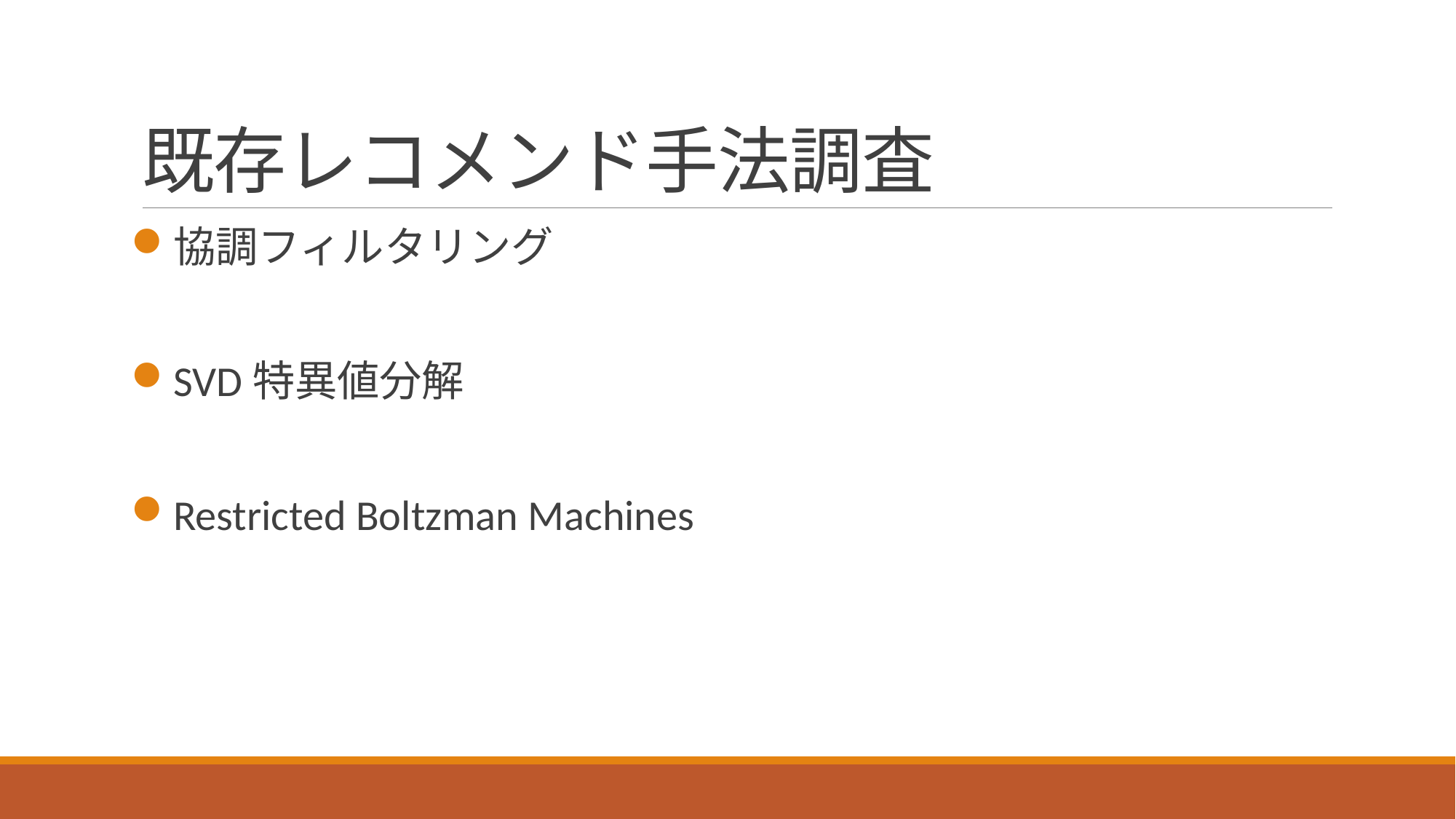

# 既存レコメンド手法調査
協調フィルタリング

SVD特異値分解

Restricted Boltzman Machines